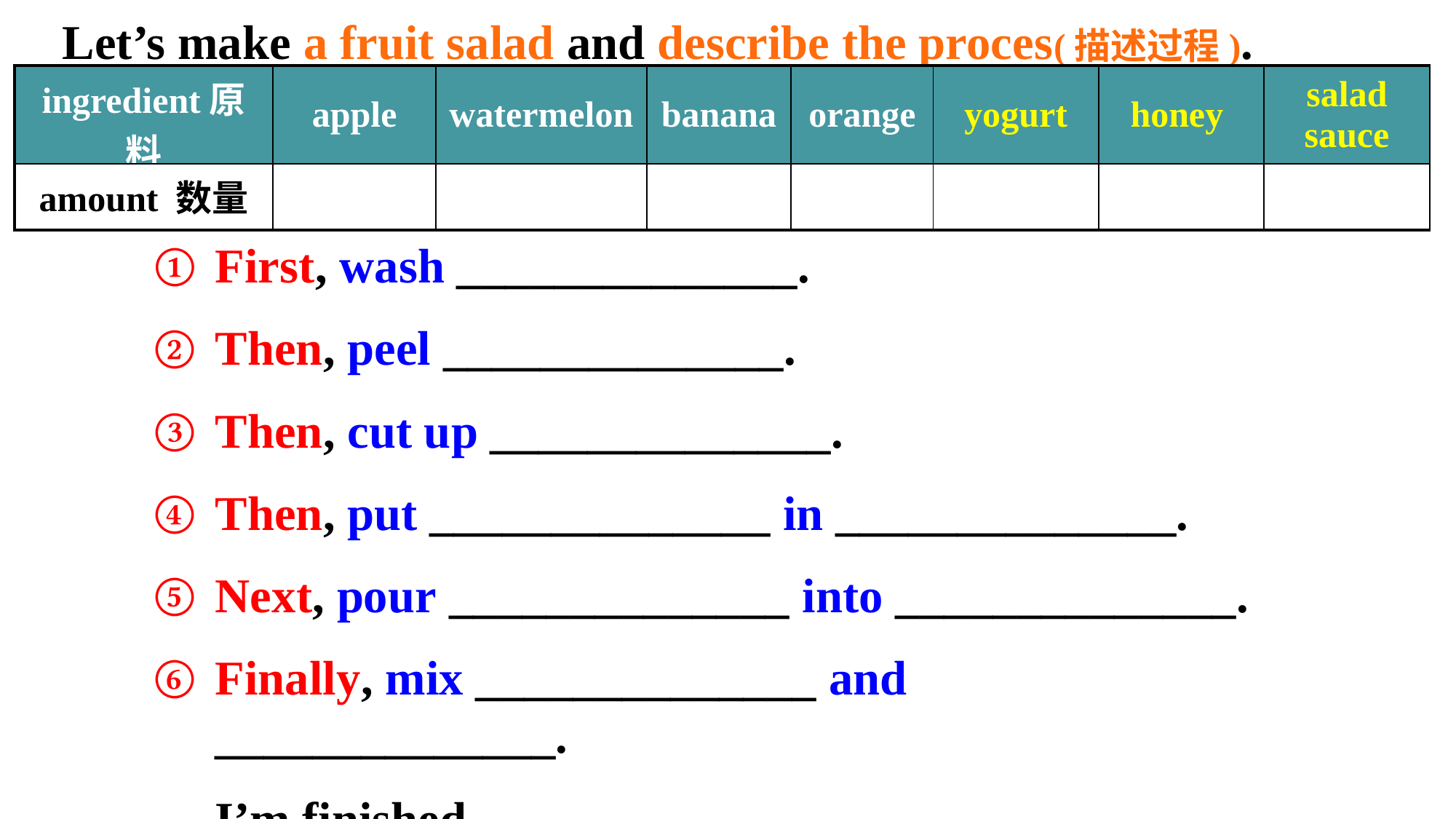

Let’s make a fruit salad and describe the proces(描述过程).
| ingredient原料 | apple | watermelon | banana | orange | yogurt | honey | salad sauce |
| --- | --- | --- | --- | --- | --- | --- | --- |
| amount 数量 |  |  |  |  |  |  |  |
First, wash ______________.
Then, peel ______________.
Then, cut up ______________.
Then, put ______________ in ______________.
Next, pour ______________ into ______________.
Finally, mix ______________ and ______________.
     I’m finished.